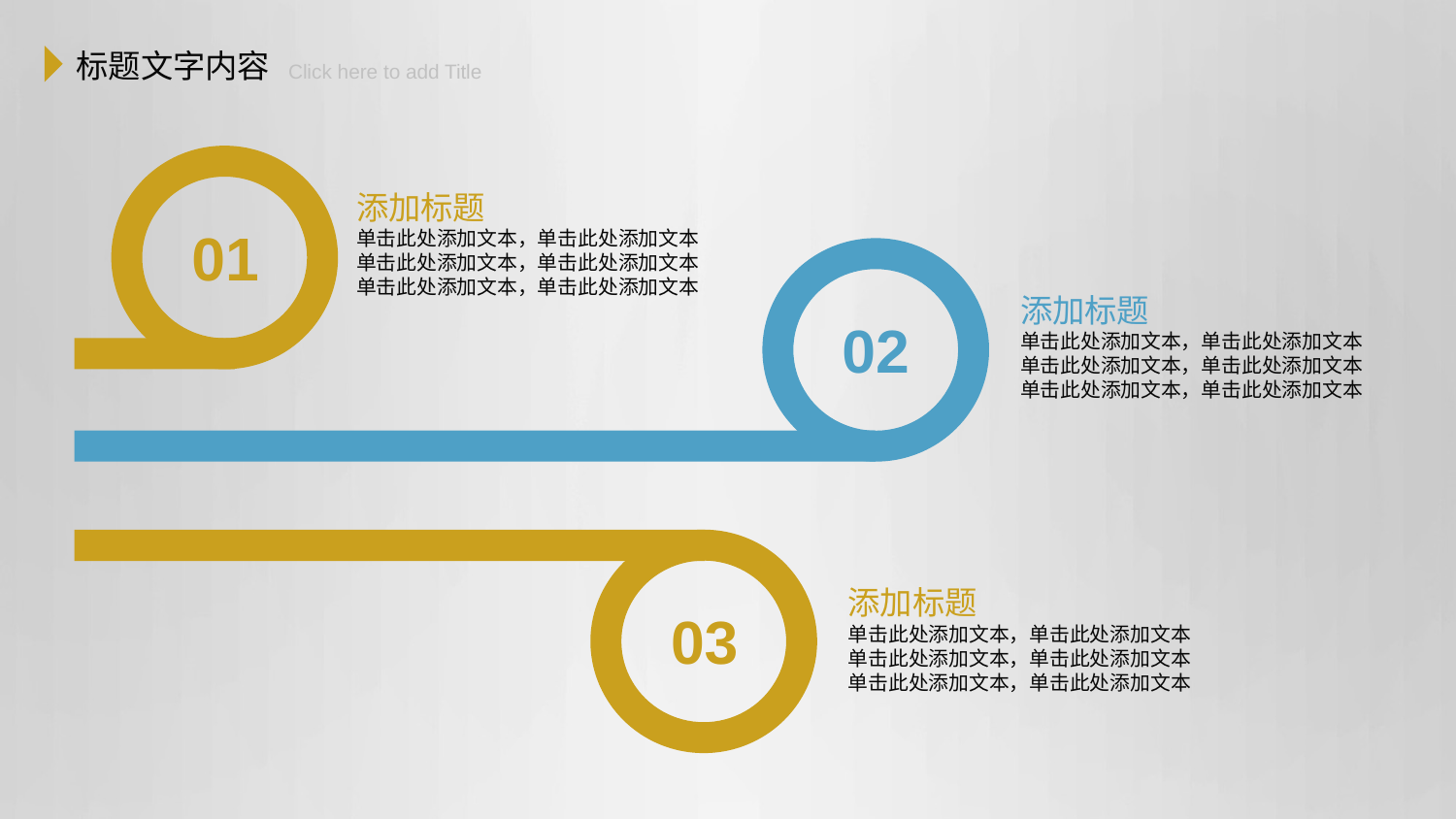

标题文字内容
  Click here to add Title

01
添加标题
单击此处添加文本，单击此处添加文本
单击此处添加文本，单击此处添加文本
单击此处添加文本，单击此处添加文本

02
添加标题
单击此处添加文本，单击此处添加文本
单击此处添加文本，单击此处添加文本
单击此处添加文本，单击此处添加文本

03
添加标题
单击此处添加文本，单击此处添加文本
单击此处添加文本，单击此处添加文本
单击此处添加文本，单击此处添加文本